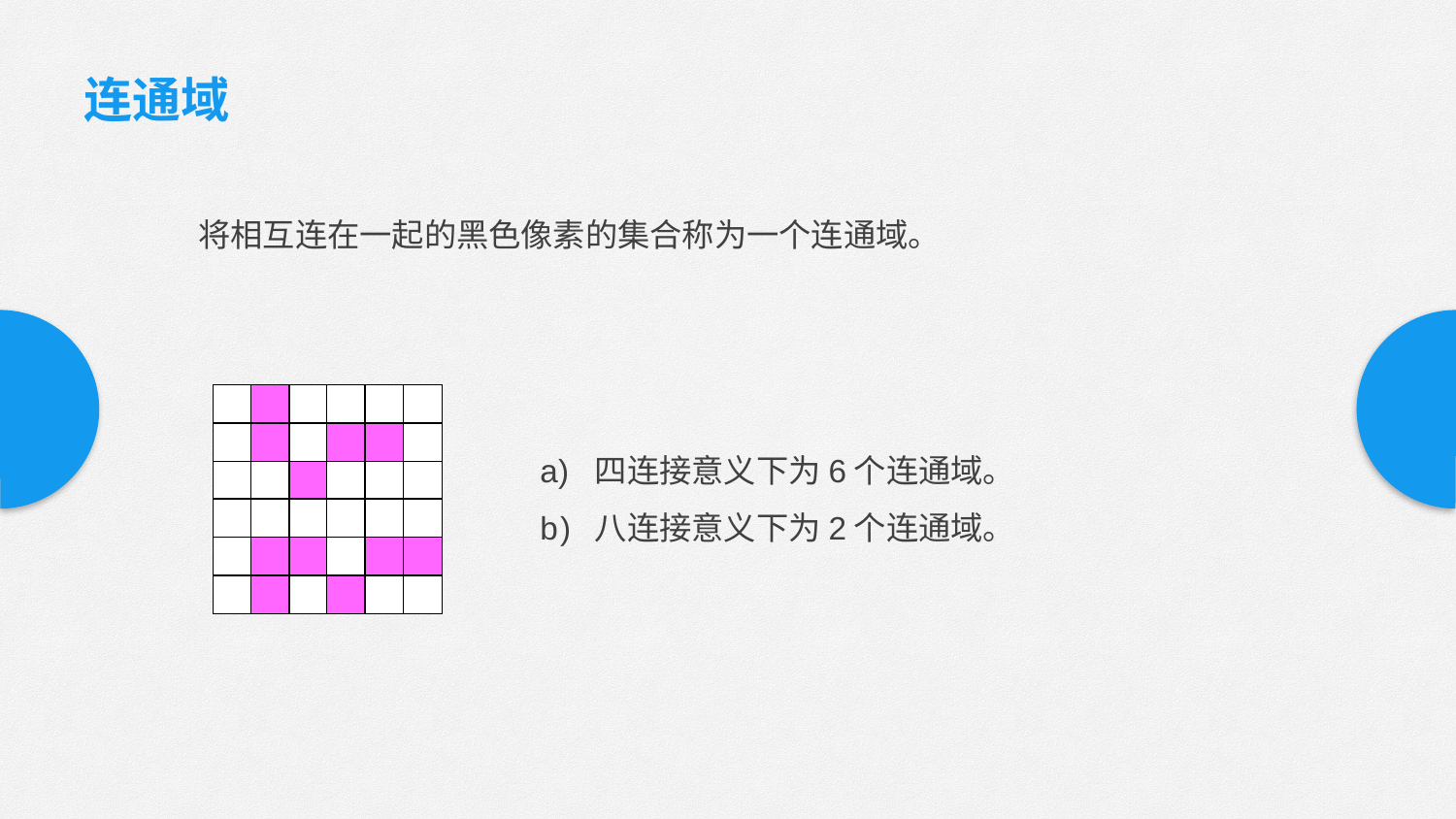

连通域
将相互连在一起的黑色像素的集合称为一个连通域。

四连接意义下为6个连通域。
八连接意义下为2个连通域。